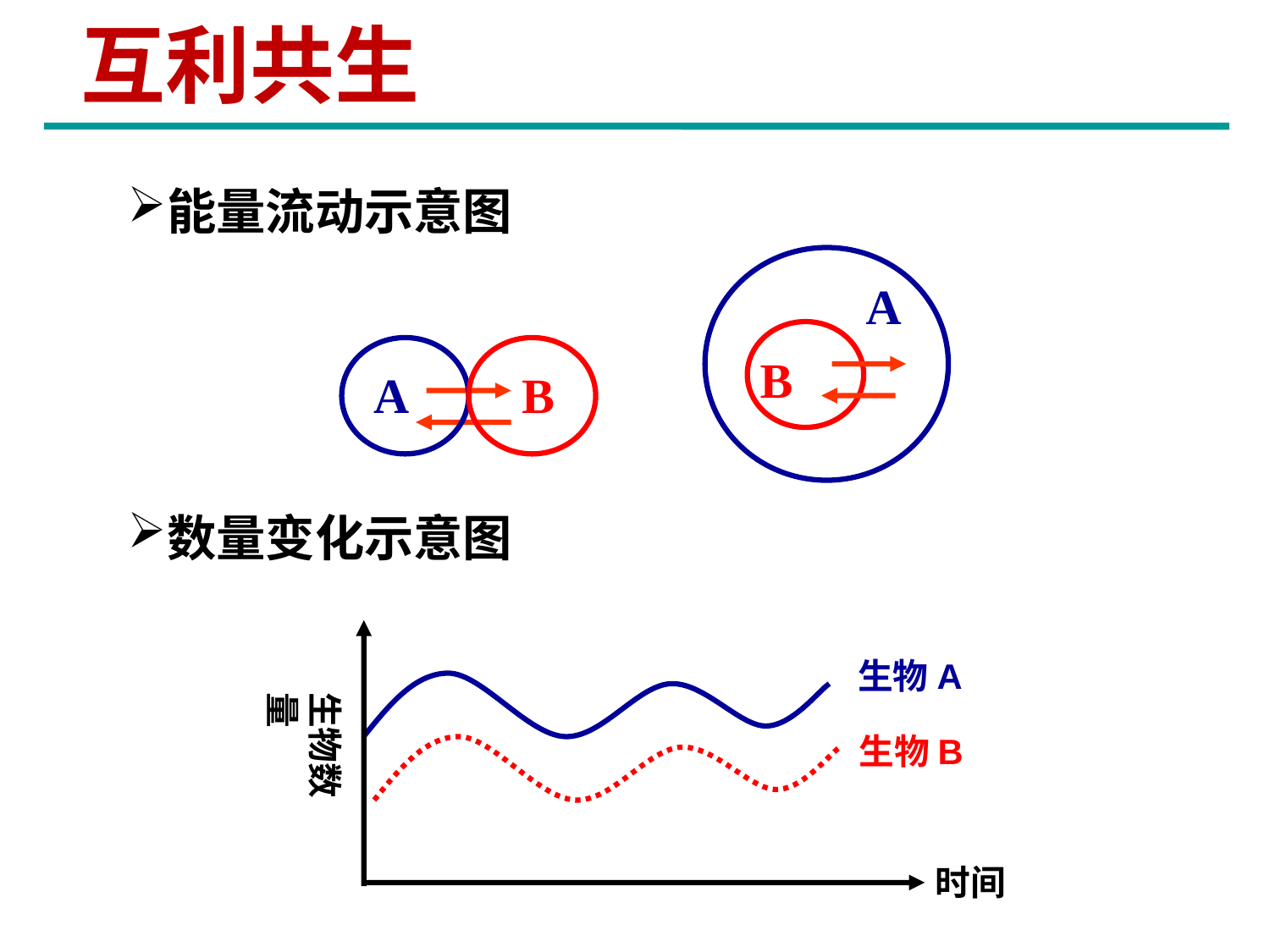

互利共生
能量流动示意图

A

B

A

B

数量变化示意图

生物数量
时间

生物A

生物B